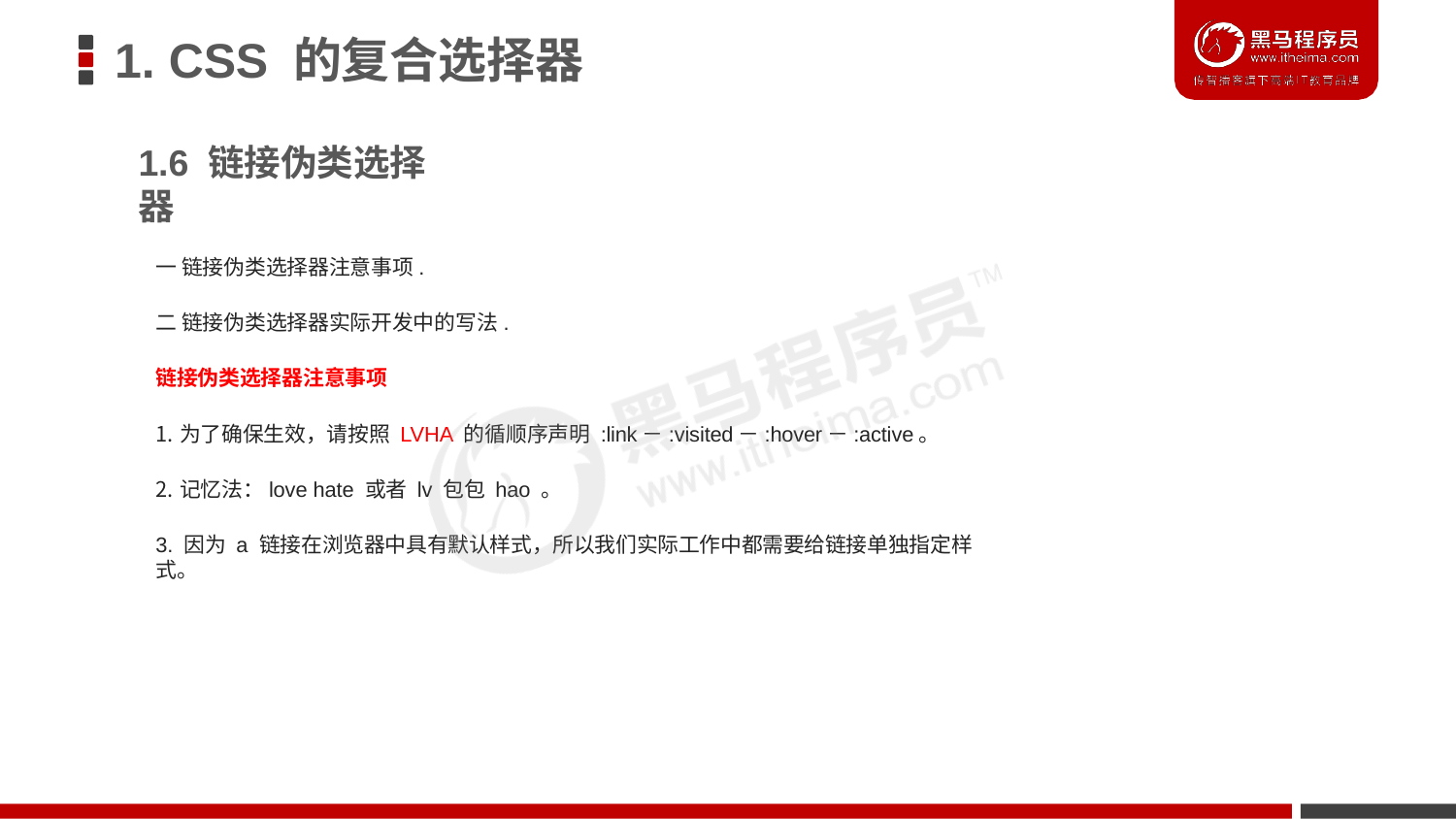

# 1. CSS 的复合选择器
1.6 链接伪类选择器

一 链接伪类选择器注意事项.

二 链接伪类选择器实际开发中的写法.

链接伪类选择器注意事项

为了确保生效，请按照 LVHA 的循顺序声明 :link－:visited－:hover－:active。

记忆法：love hate 或者 lv 包包 hao 。

3. 因为 a 链接在浏览器中具有默认样式，所以我们实际工作中都需要给链接单独指定样式。